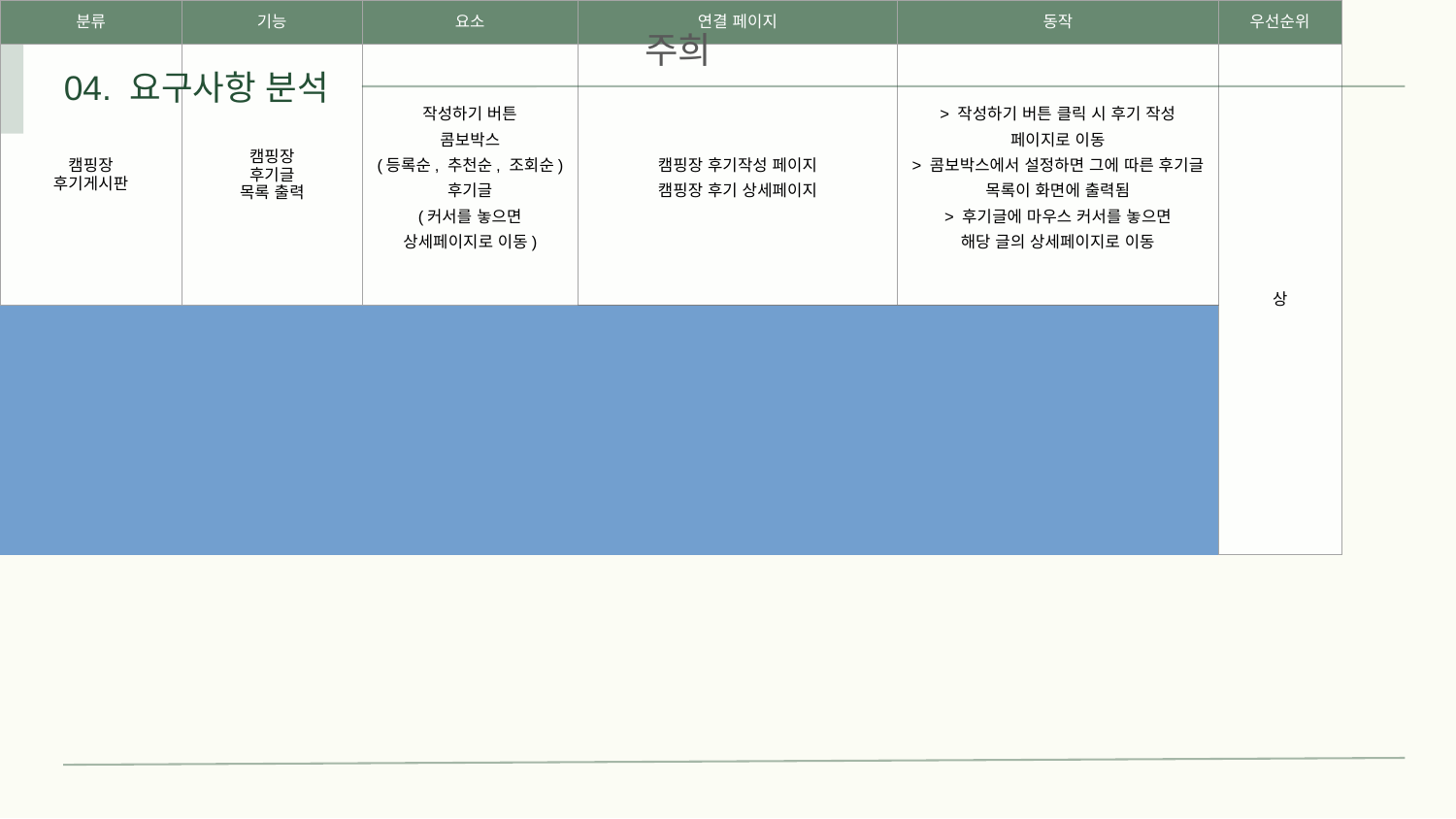

주희

04. 요구사항 분석
| 분류 | 기능 | 요소 | 연결 페이지 | 동작 | 우선순위 |
| --- | --- | --- | --- | --- | --- |
| 캠핑장 후기게시판 | 캠핑장 후기글 목록 출력 | 작성하기 버튼 콤보박스 (등록순, 추천순, 조회순) 후기글 (커서를 놓으면 상세페이지로 이동) | 캠핑장 후기작성 페이지 캠핑장 후기 상세페이지 | > 작성하기 버튼 클릭 시 후기 작성 페이지로 이동 > 콤보박스에서 설정하면 그에 따른 후기글 목록이 화면에 출력됨 > 후기글에 마우스 커서를 놓으면 해당 글의 상세페이지로 이동 | 상 |
|  |  |  |  |  |  |
| 캠핑장 후기 상세페이지 | 캠핑장 후기글 상세 내용 출력 | 수정하기 버튼 삭제하기 버튼 댓글쓰기 버튼 댓글 작성 칸 | 캠핑장 후기게시판 캠핑장 후기 상세페이지 | > 수정하기 버튼 클릭 시 후기 작성 페이지로 이동, 이 때 화면에는 이미 작성되었던 내용이 화면에 출력됨 > 삭제하기 버튼 클릭 시 해당 후기글은 삭제된 상태로 후기 게시판으로 이동 > 댓글 작성 칸에서 자유롭게 작성 가능하고, 댓글쓰기 버튼 클릭 시 댓글이 올라온 상태로 화면 재출력됨 |  |